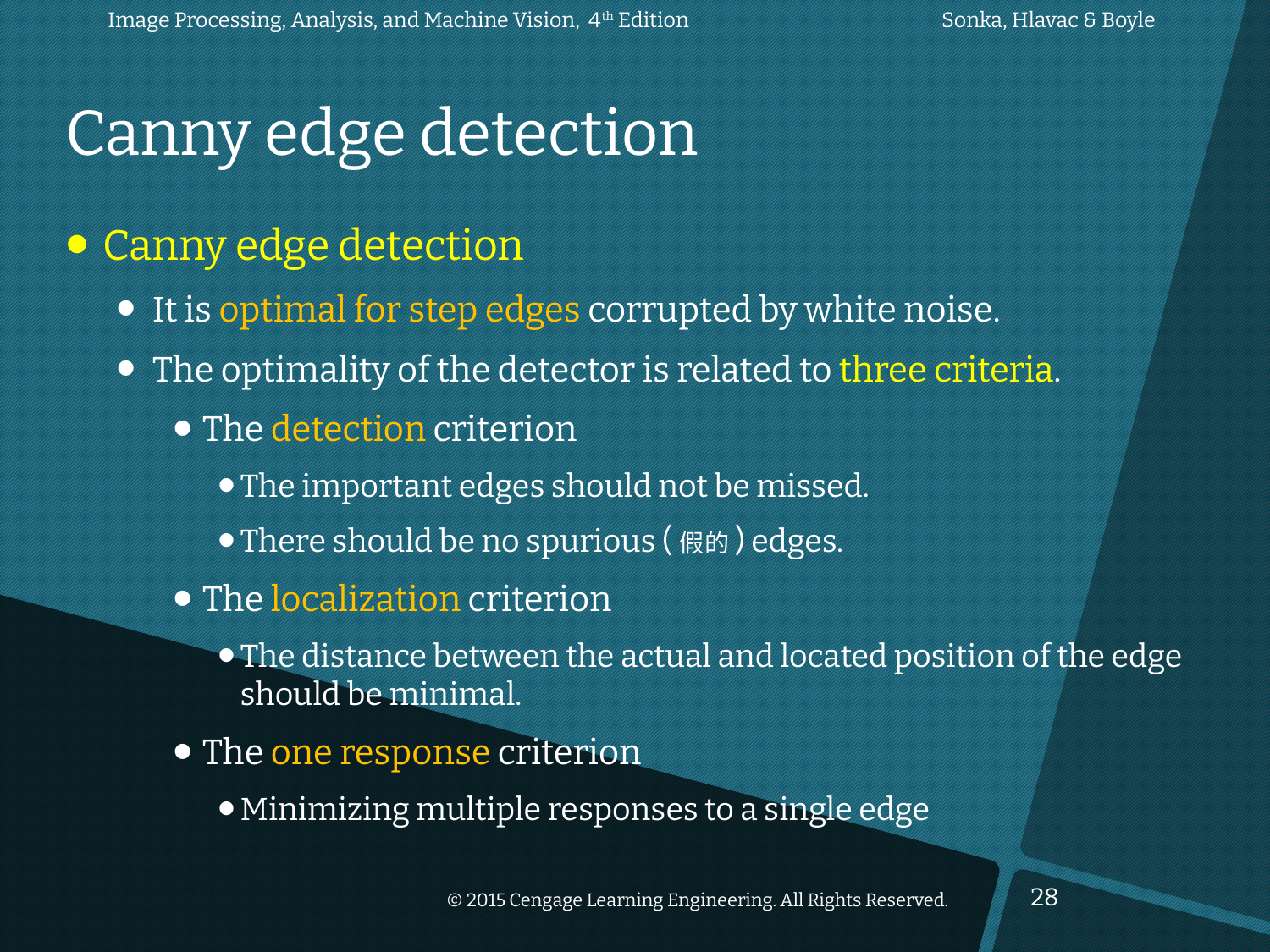

Image Processing, Analysis, and Machine Vision,  4th Edition		                 Sonka, Hlavac & Boyle
# Canny edge detection
Canny edge detection
It is optimal for step edges corrupted by white noise.
The optimality of the detector is related to three criteria.
The detection criterion
The important edges should not be missed.
There should be no spurious (假的) edges.
The localization criterion
The distance between the actual and located position of the edge should be minimal.
The one response criterion
Minimizing multiple responses to a single edge

28
© 2015 Cengage Learning Engineering. All Rights Reserved.